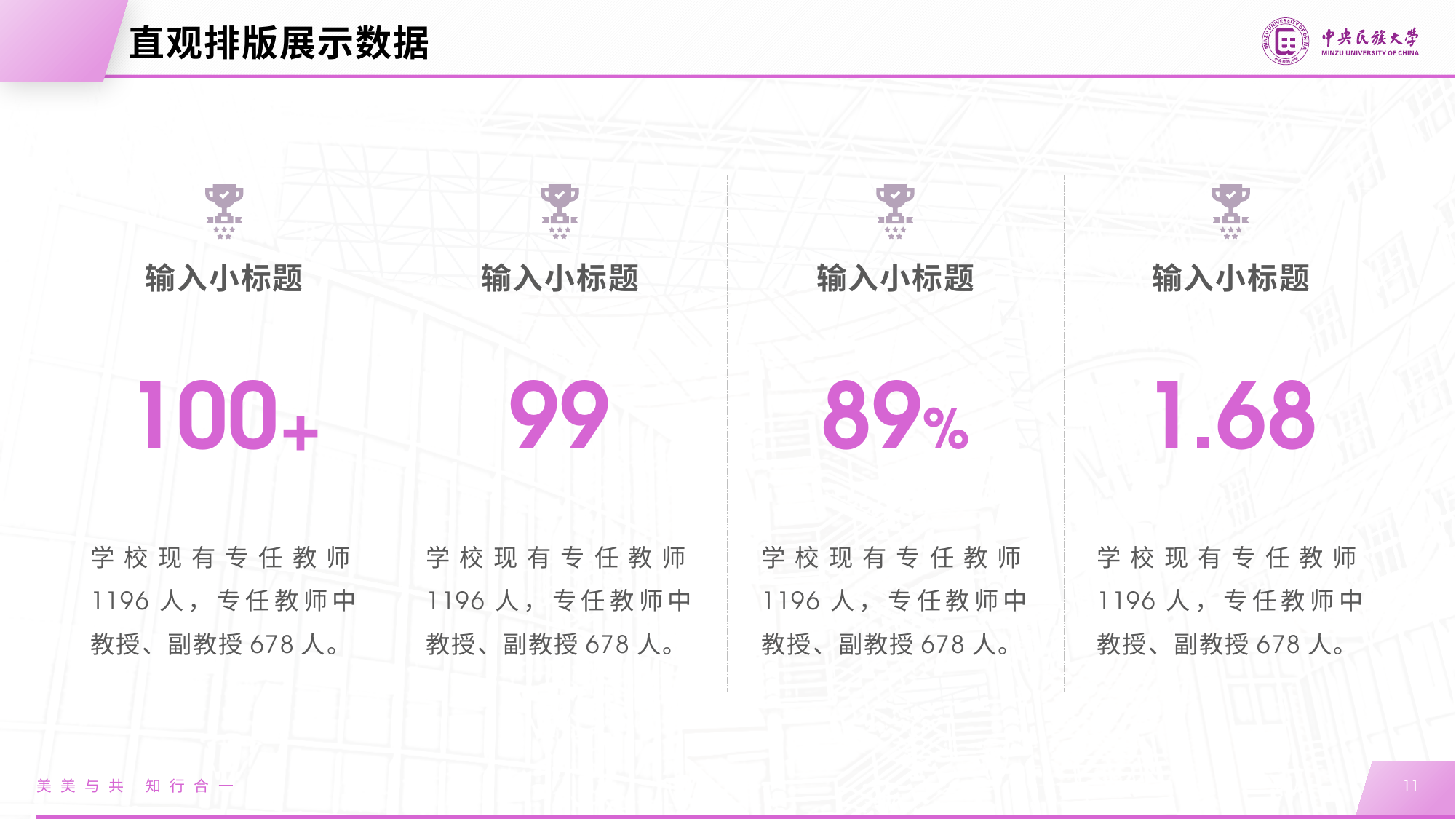

# 直观排版展示数据

输入小标题
100+
学校现有专任教师1196人，专任教师中教授、副教授678人。

输入小标题
99
学校现有专任教师1196人，专任教师中教授、副教授678人。

输入小标题
89%
学校现有专任教师1196人，专任教师中教授、副教授678人。

输入小标题
1.68
学校现有专任教师1196人，专任教师中教授、副教授678人。
美美与共 知行合一
11